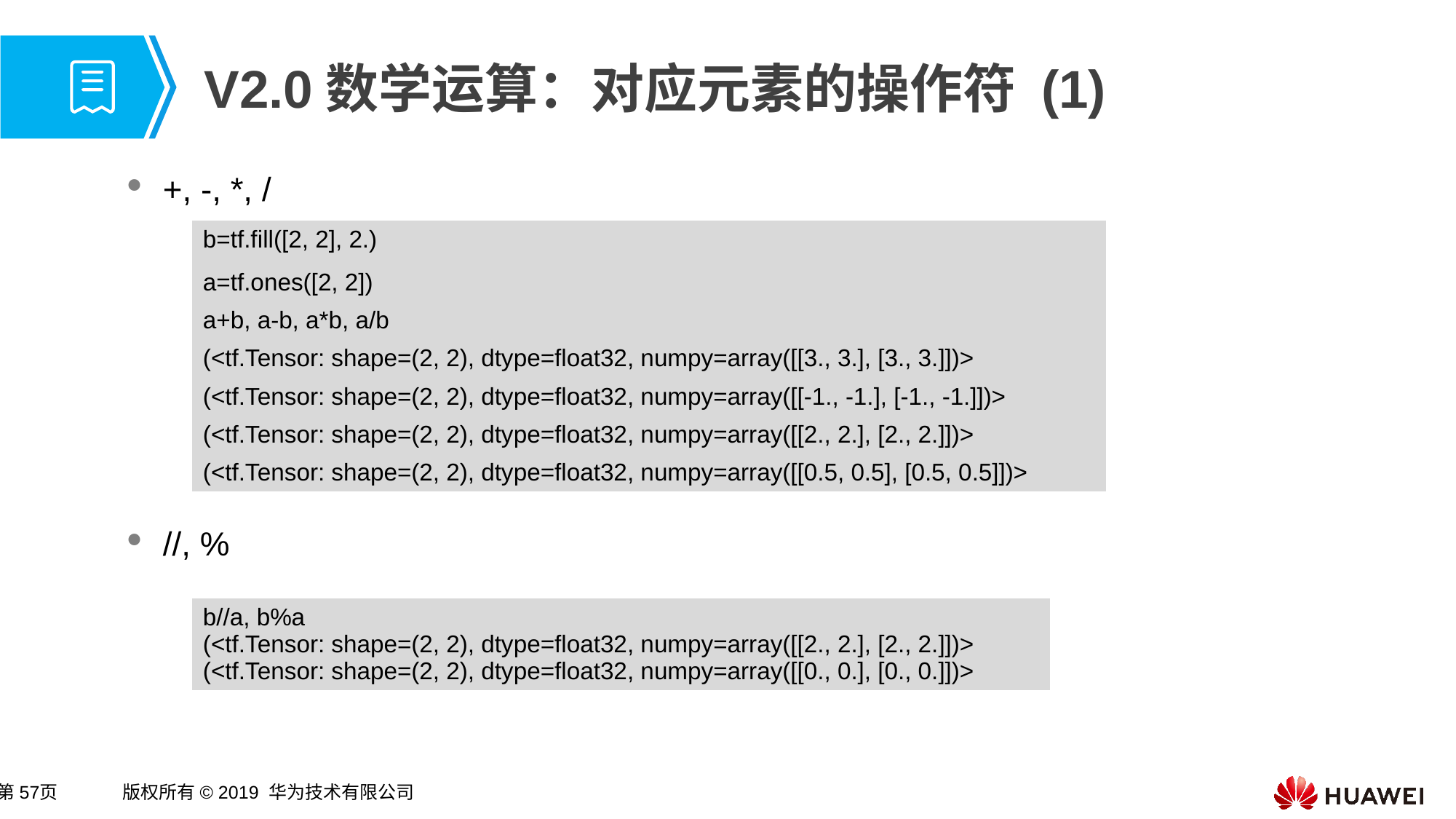

# V2.0数学运算：对应元素的操作符 (1)
+, -, *, /

//, %

| b=tf.fill([2, 2], 2.) |
| --- |
| a=tf.ones([2, 2]) |
| a+b, a-b, a\*b, a/b |
| (<tf.Tensor: shape=(2, 2), dtype=float32, numpy=array([[3., 3.], [3., 3.]])> |
| (<tf.Tensor: shape=(2, 2), dtype=float32, numpy=array([[-1., -1.], [-1., -1.]])> |
| (<tf.Tensor: shape=(2, 2), dtype=float32, numpy=array([[2., 2.], [2., 2.]])> |
| (<tf.Tensor: shape=(2, 2), dtype=float32, numpy=array([[0.5, 0.5], [0.5, 0.5]])> |
| b//a, b%a (<tf.Tensor: shape=(2, 2), dtype=float32, numpy=array([[2., 2.], [2., 2.]])> (<tf.Tensor: shape=(2, 2), dtype=float32, numpy=array([[0., 0.], [0., 0.]])> |
| --- |